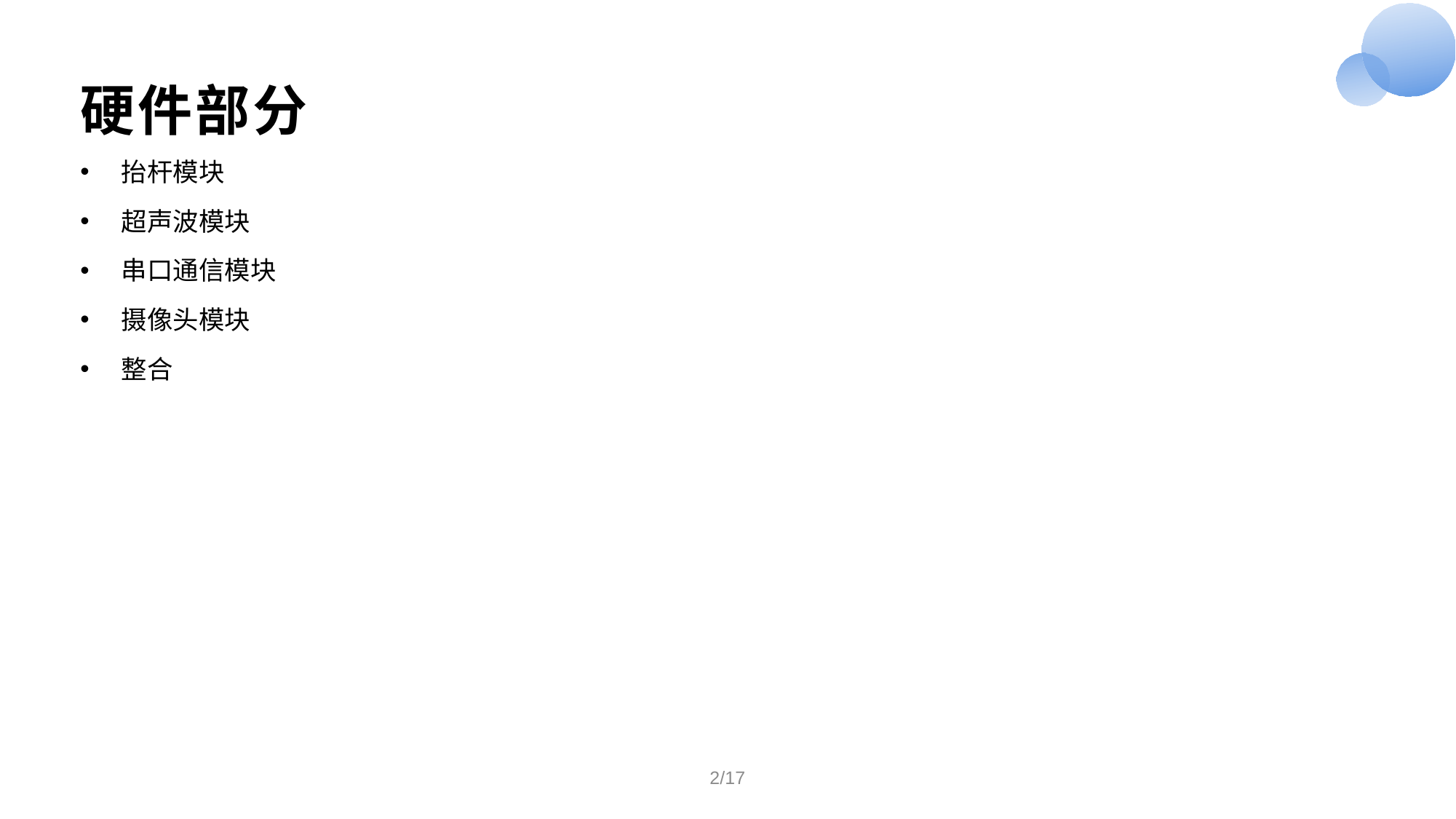

硬件部分
抬杆模块
超声波模块
串口通信模块
摄像头模块
整合
2/17